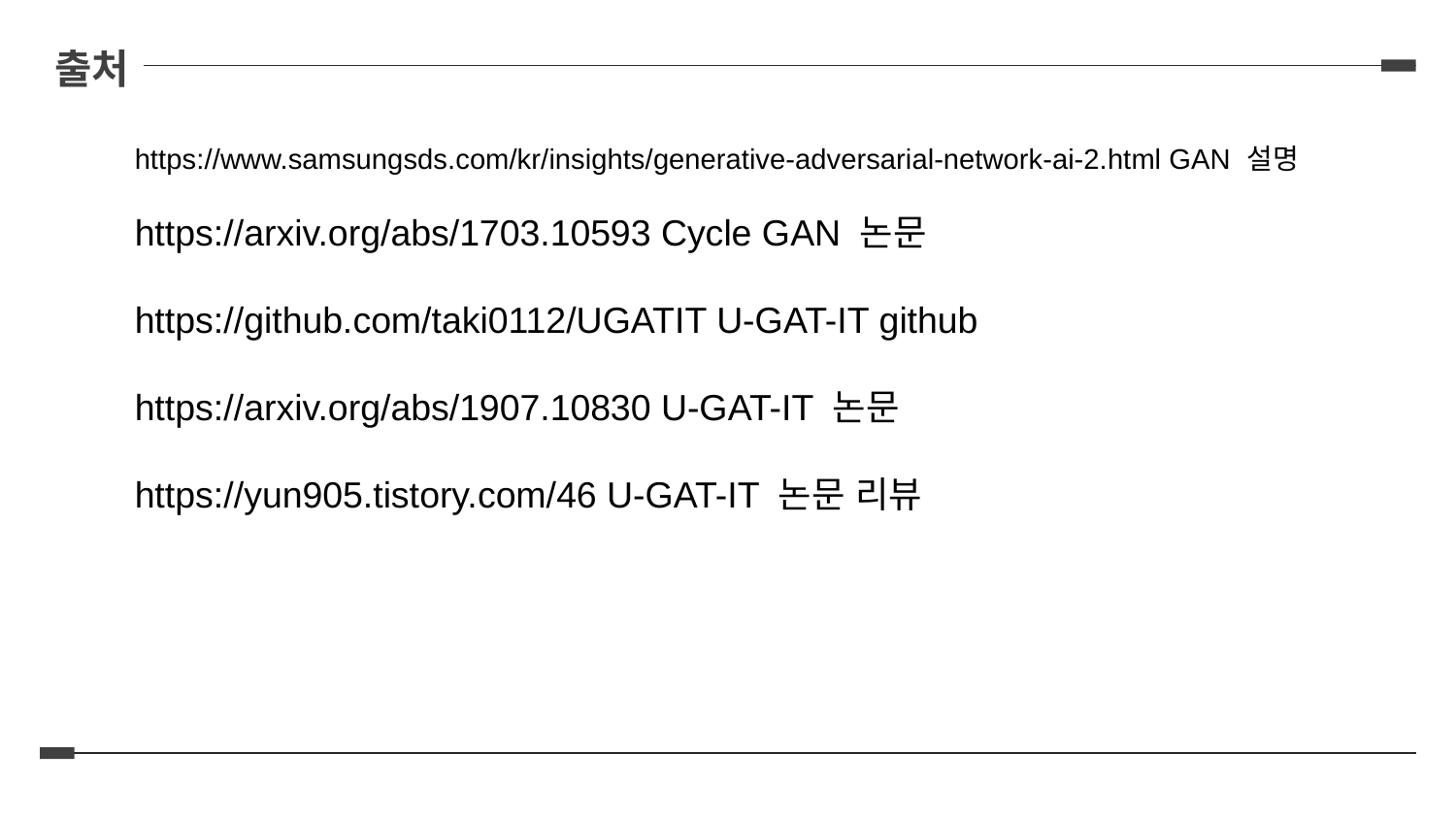

출처

https://www.samsungsds.com/kr/insights/generative-adversarial-network-ai-2.html GAN 설명

https://arxiv.org/abs/1703.10593 Cycle GAN 논문

https://github.com/taki0112/UGATIT U-GAT-IT github

https://arxiv.org/abs/1907.10830 U-GAT-IT 논문

https://yun905.tistory.com/46 U-GAT-IT 논문 리뷰